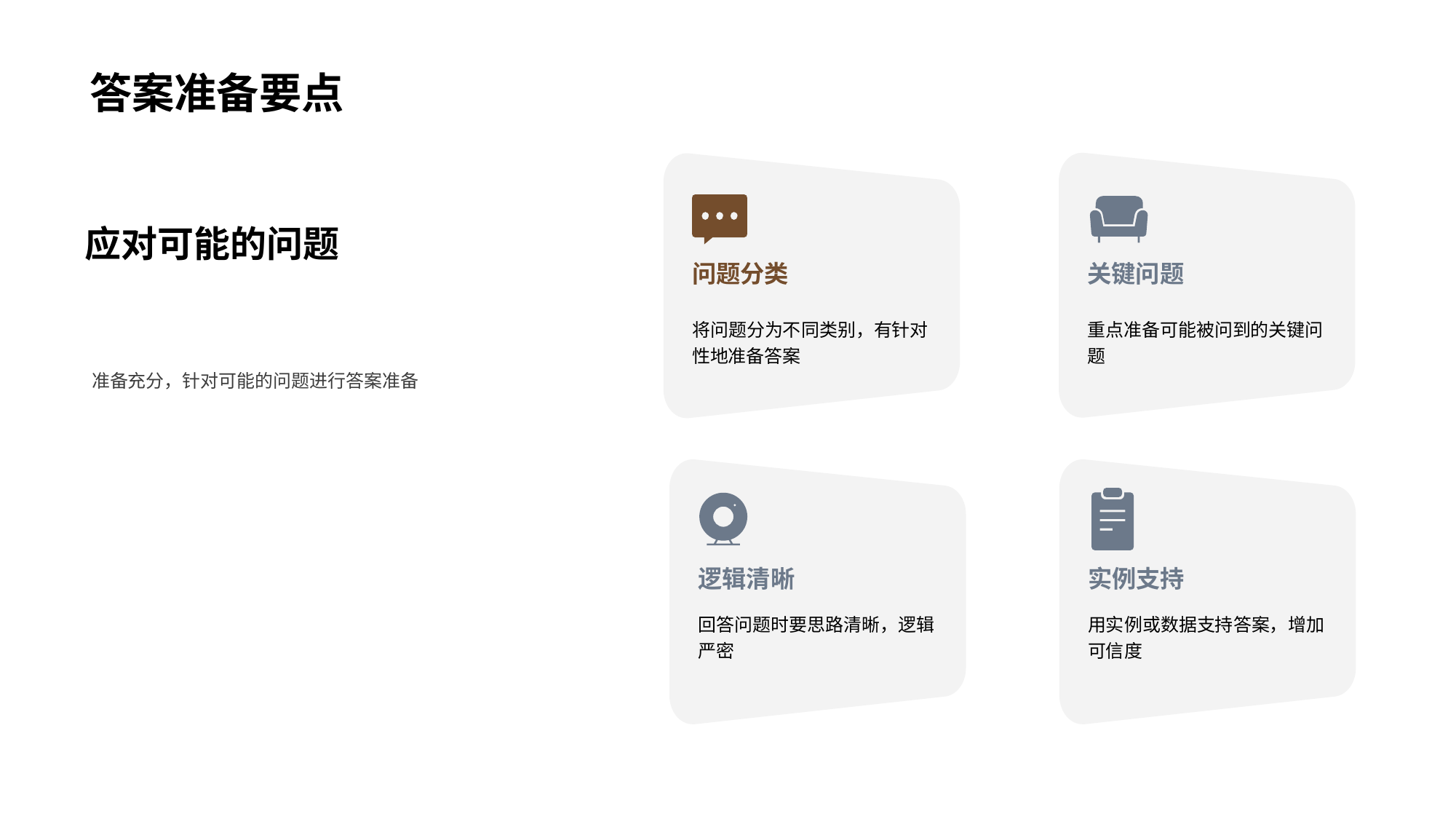

# 答案准备要点

问题分类
关键问题
将问题分为不同类别，有针对性地准备答案
重点准备可能被问到的关键问题

逻辑清晰
实例支持
回答问题时要思路清晰，逻辑严密
用实例或数据支持答案，增加可信度
应对可能的问题
准备充分，针对可能的问题进行答案准备